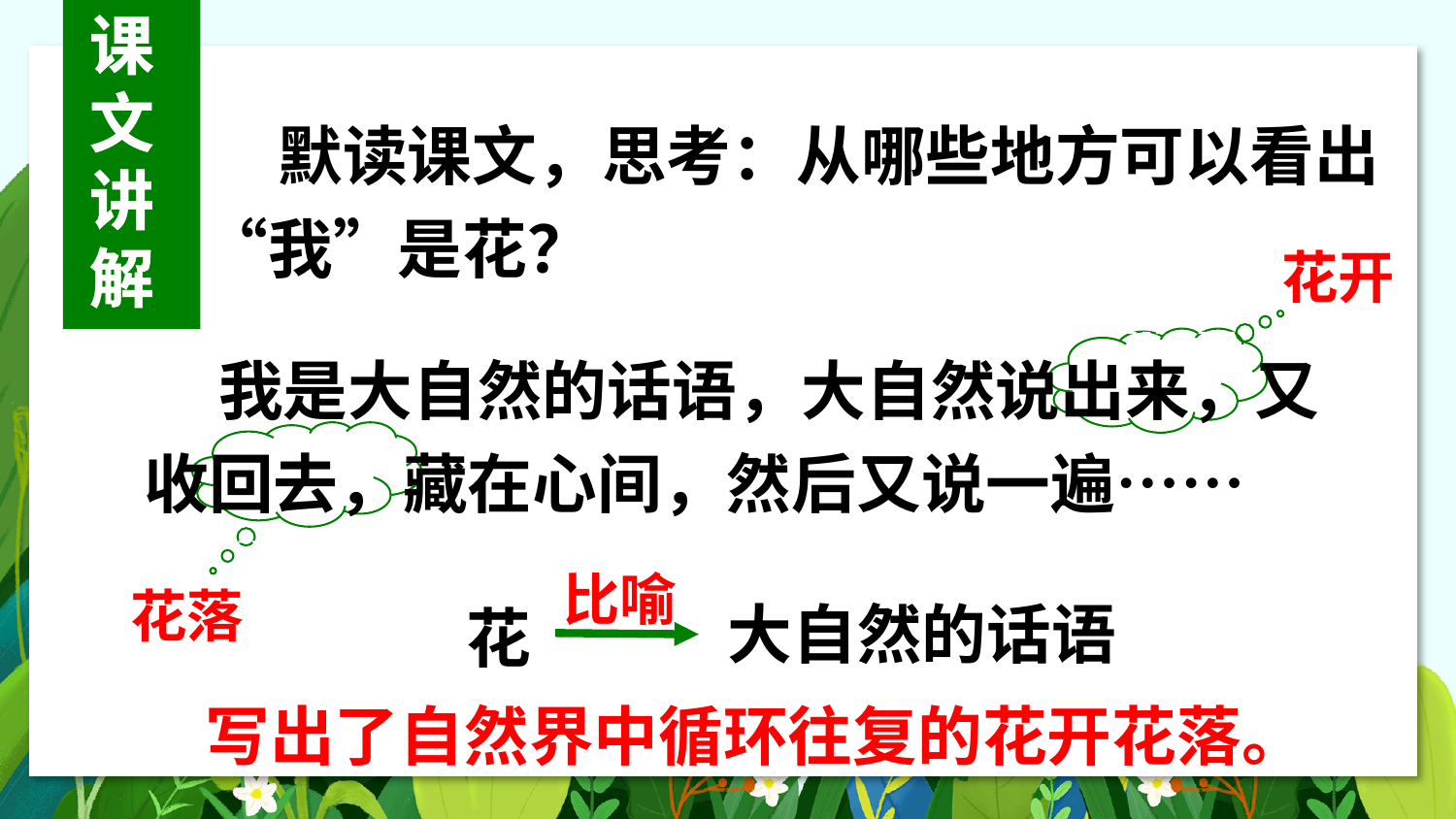

课
文
讲
解
    默读课文，思考：从哪些地方可以看出“我”是花？
花开
    我是大自然的话语，大自然说出来，又收回去，藏在心间，然后又说一遍……

比喻
花落
大自然的话语
花
写出了自然界中循环往复的花开花落。